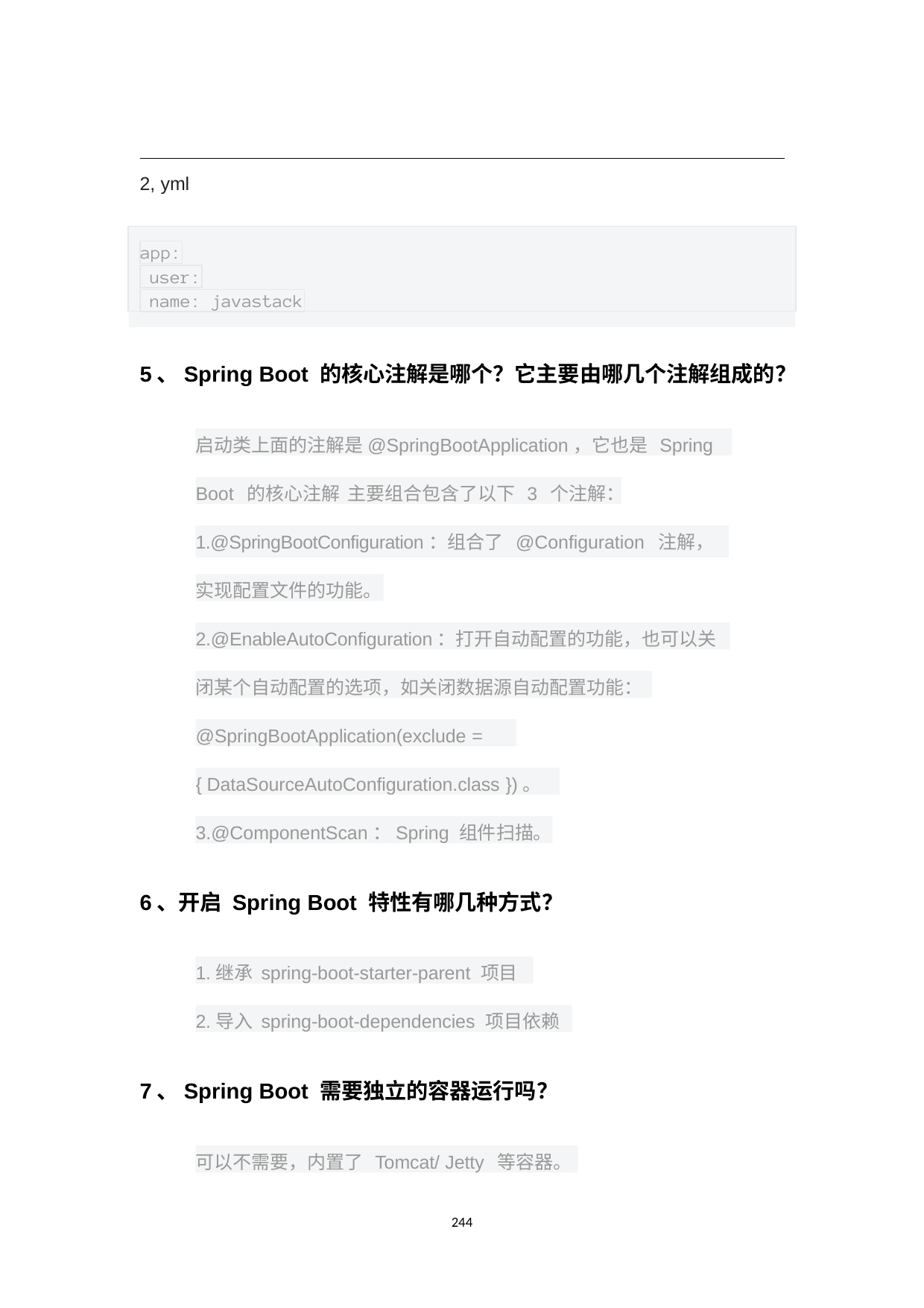

2, yml
app:
user:
name: javastack

5、Spring Boot 的核心注解是哪个？它主要由哪几个注解组成的？
启动类上面的注解是@SpringBootApplication，它也是 Spring
Boot 的核心注解 主要组合包含了以下 3 个注解：

1.@SpringBootConfiguration：组合了 @Configuration 注解，
实现配置文件的功能。
2.@EnableAutoConfiguration：打开自动配置的功能，也可以关
闭某个自动配置的选项，如关闭数据源自动配置功能：
@SpringBootApplication(exclude =
{ DataSourceAutoConfiguration.class })。
3.@ComponentScan：Spring 组件扫描。
6、开启 Spring Boot 特性有哪几种方式？
1.继承 spring-boot-starter-parent 项目
2.导入 spring-boot-dependencies 项目依赖
7、Spring Boot 需要独立的容器运行吗？
可以不需要，内置了 Tomcat/ Jetty 等容器。
244